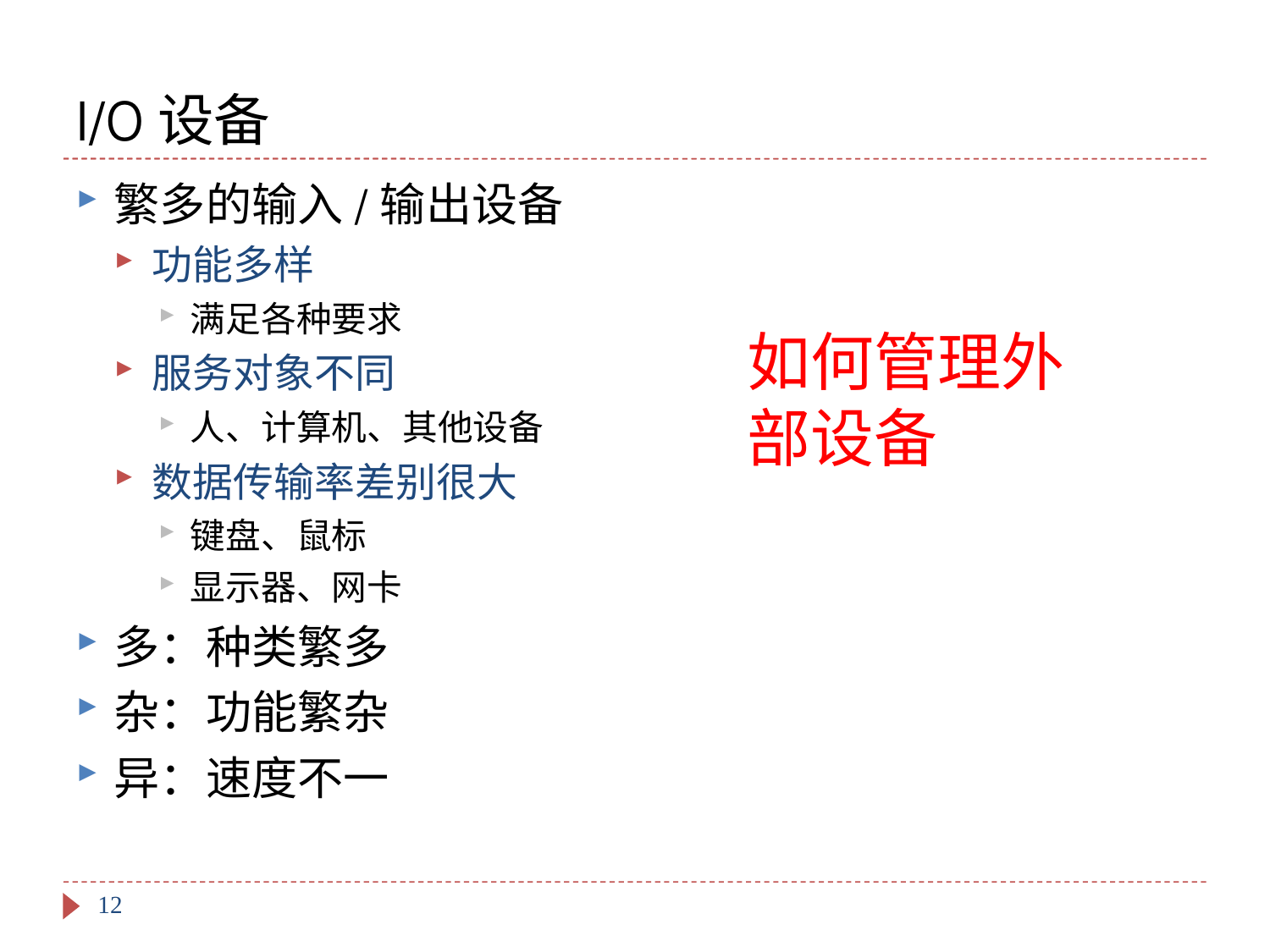

# I/O设备
繁多的输入/输出设备
功能多样
满足各种要求
服务对象不同
人、计算机、其他设备
数据传输率差别很大
键盘、鼠标
显示器、网卡
多：种类繁多
杂：功能繁杂
异：速度不一

如何管理外部设备
12